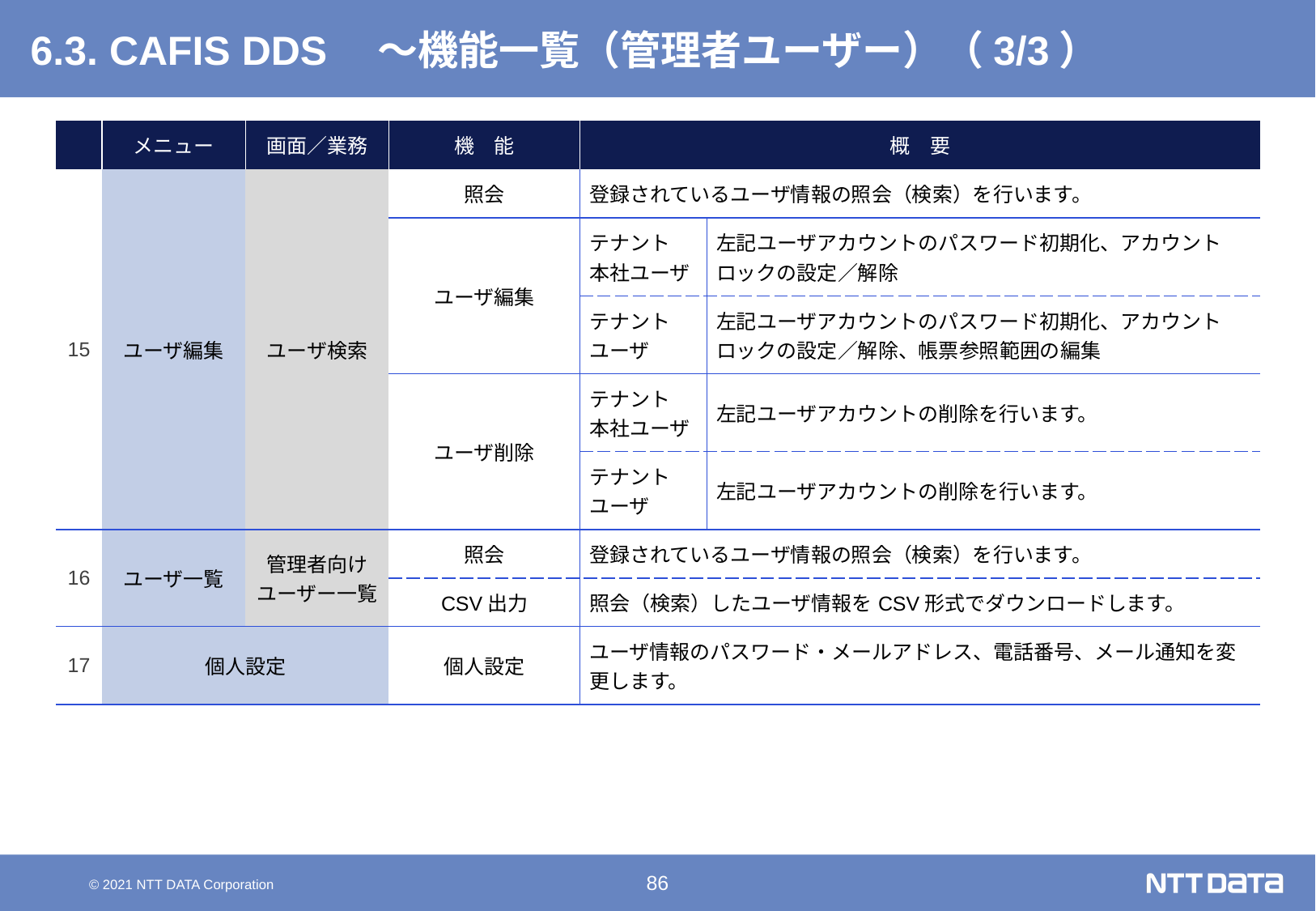

# 6.3. CAFIS DDS　～機能一覧（管理者ユーザー）（3/3）
機能一覧（管理者ユーザー） ③
|  | メニュー | 画面／業務 | 機　能 | 概　要 |  |
| --- | --- | --- | --- | --- | --- |
| 15 | ユーザ編集 | ユーザ検索 | 照会 | 登録されているユーザ情報の照会（検索）を行います。 |  |
|  |  |  | ユーザ編集 | テナント 本社ユーザ | 左記ユーザアカウントのパスワード初期化、アカウントロックの設定／解除 |
|  |  |  |  | テナント ユーザ | 左記ユーザアカウントのパスワード初期化、アカウントロックの設定／解除、帳票参照範囲の編集 |
|  |  |  | ユーザ削除 | テナント 本社ユーザ | 左記ユーザアカウントの削除を行います。 |
|  |  |  |  | テナント ユーザ | 左記ユーザアカウントの削除を行います。 |
| 16 | ユーザ一覧 | 管理者向け ユーザー一覧 | 照会 | 登録されているユーザ情報の照会（検索）を行います。 |  |
|  |  |  | CSV出力 | 照会（検索）したユーザ情報をCSV形式でダウンロードします。 |  |
| 17 | 個人設定 |  | 個人設定 | ユーザ情報のパスワード・メールアドレス、電話番号、メール通知を変更します。 |  |